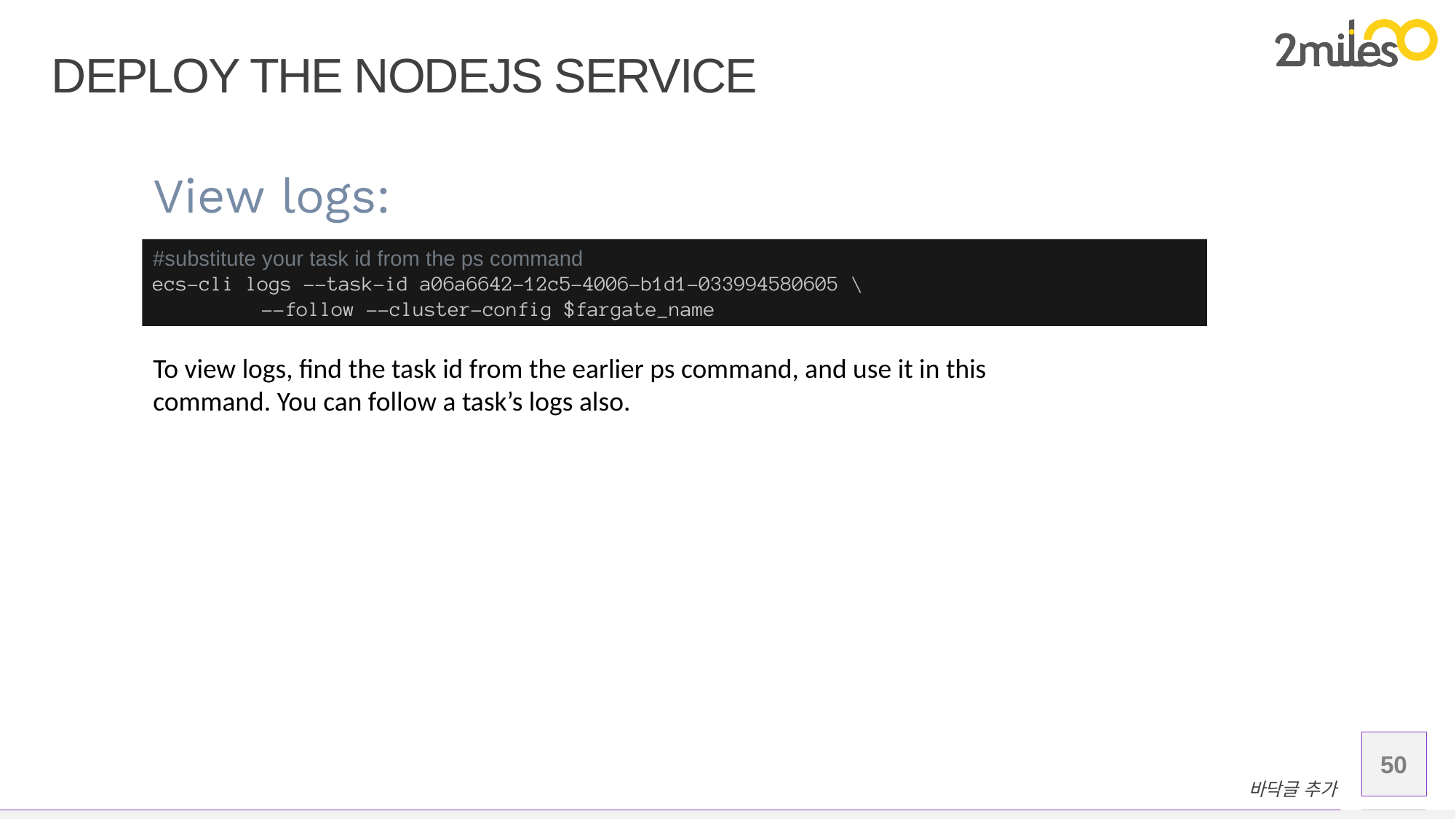

# Deploy the NodeJS Service
View logs:
#substitute your task id from the ps command
ecs-cli logs --task-id a06a6642-12c5-4006-b1d1-033994580605 \
	--follow --cluster-config $fargate_name
To view logs, find the task id from the earlier ps command, and use it in this command. You can follow a task’s logs also.
50
바닥글 추가